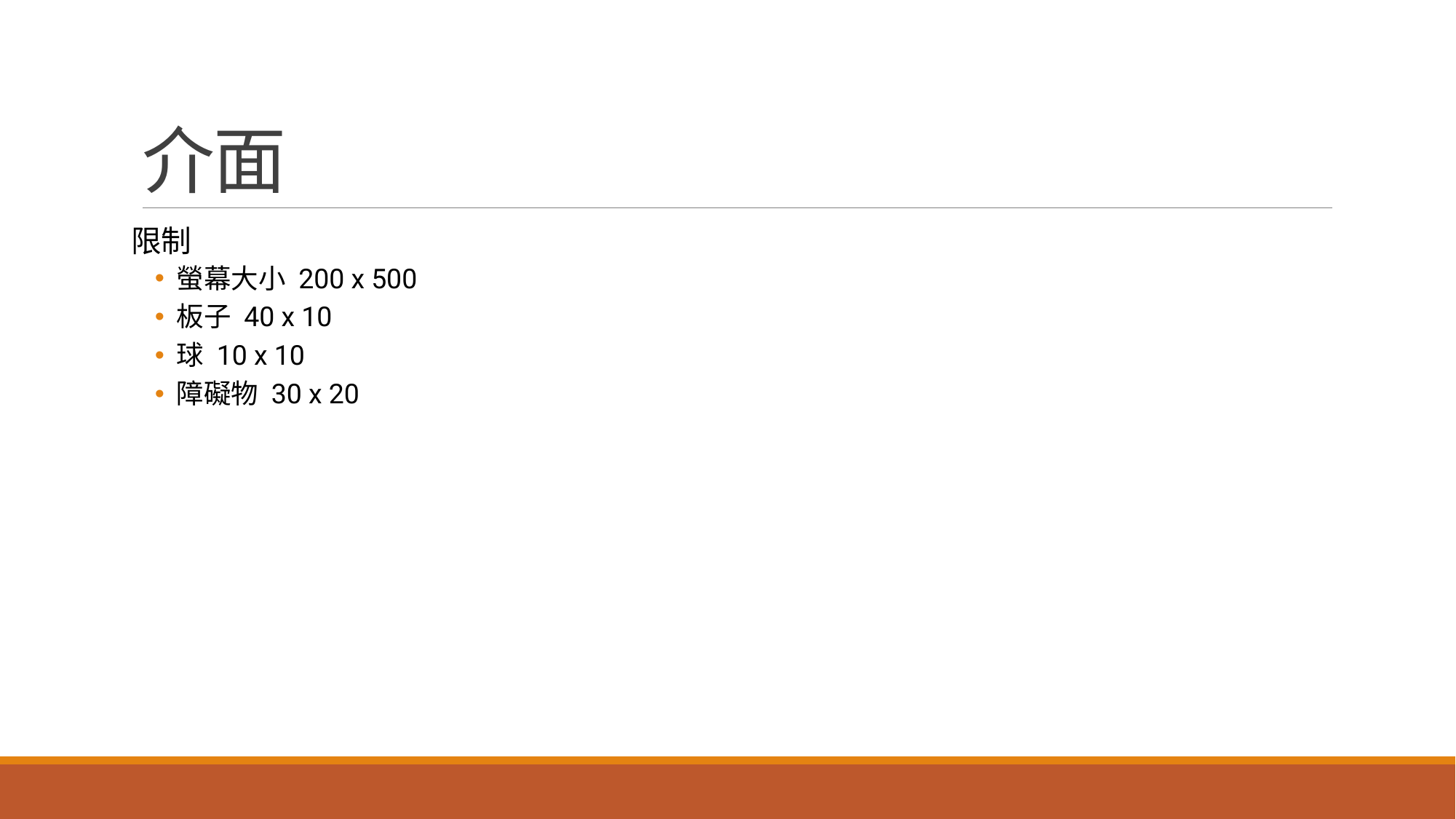

# 介面
限制
螢幕大小 200 x 500
板子 40 x 10
球 10 x 10
障礙物 30 x 20